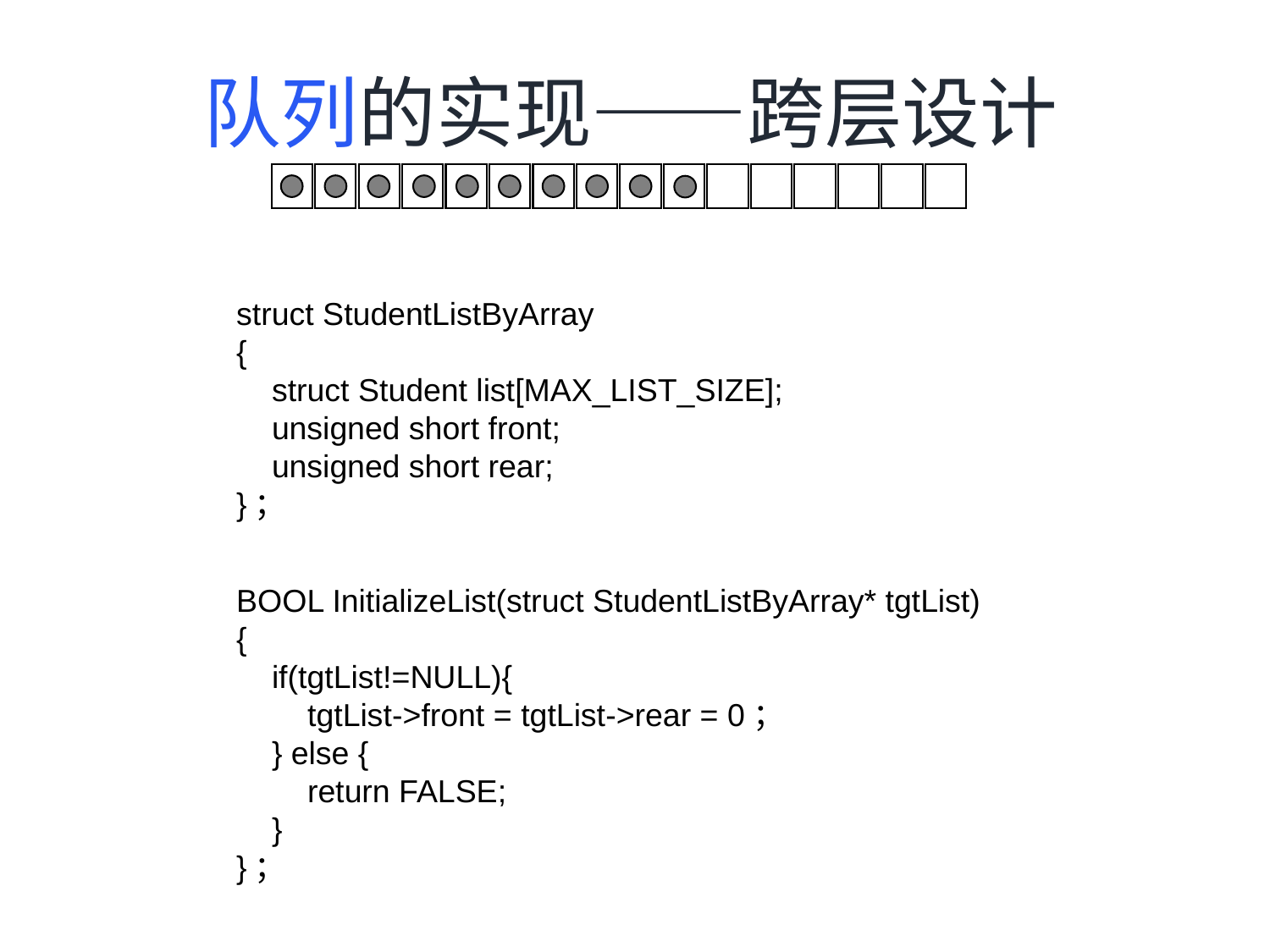

队列的实现——跨层设计

struct StudentListByArray
{
    struct Student list[MAX_LIST_SIZE];
    unsigned short front;
    unsigned short rear;
}；
BOOL InitializeList(struct StudentListByArray* tgtList)
{
    if(tgtList!=NULL){
        tgtList->front = tgtList->rear = 0；
    } else {
        return FALSE;
    }
}；